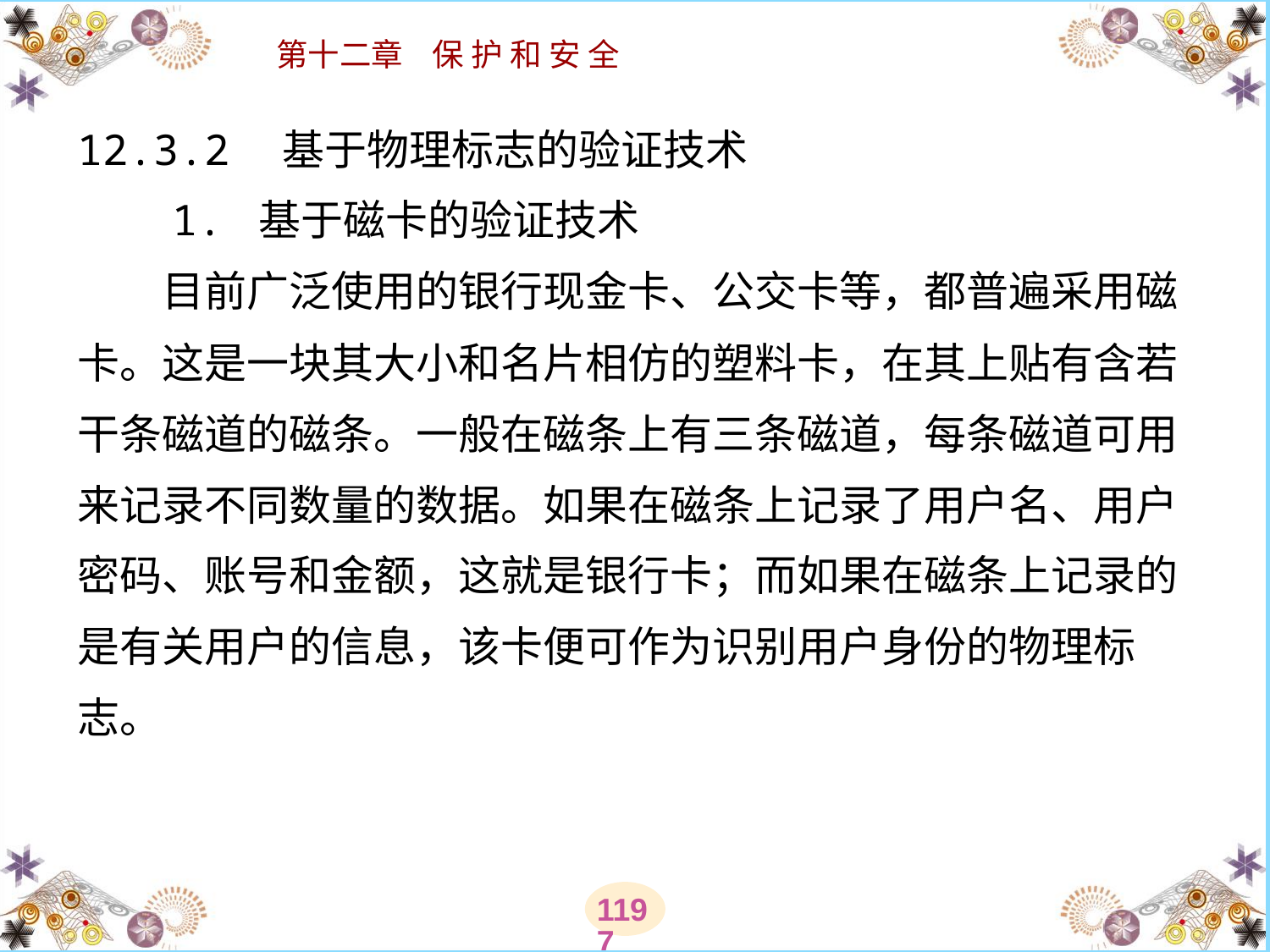

# 12.3.2　基于物理标志的验证技术 　　1. 基于磁卡的验证技术 　　目前广泛使用的银行现金卡、公交卡等，都普遍采用磁卡。这是一块其大小和名片相仿的塑料卡，在其上贴有含若干条磁道的磁条。一般在磁条上有三条磁道，每条磁道可用来记录不同数量的数据。如果在磁条上记录了用户名、用户密码、账号和金额，这就是银行卡；而如果在磁条上记录的是有关用户的信息，该卡便可作为识别用户身份的物理标志。